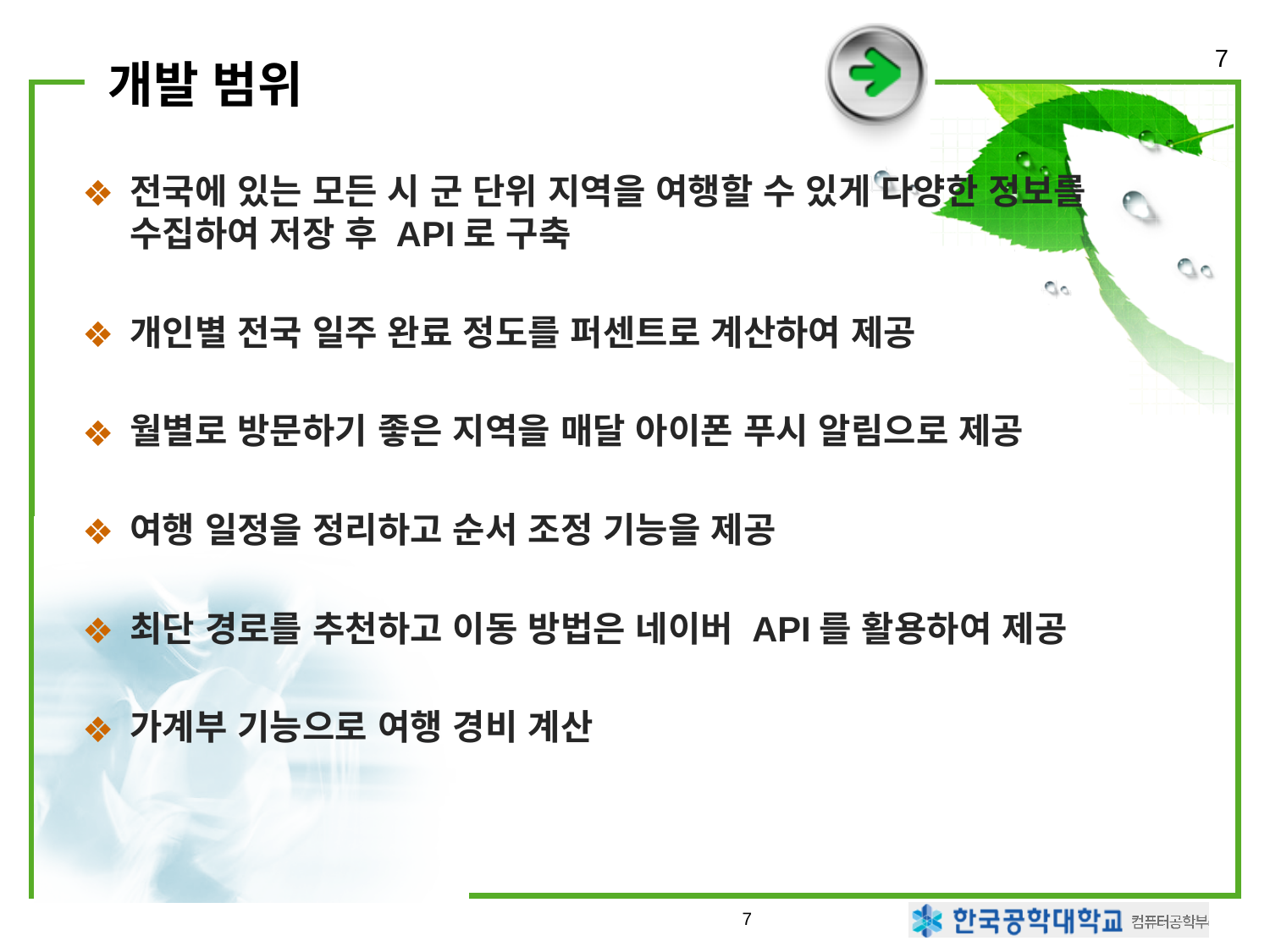

7
# 개발 범위

전국에 있는 모든 시 군 단위 지역을 여행할 수 있게 다양한 정보를 수집하여 저장 후 API로 구축

개인별 전국 일주 완료 정도를 퍼센트로 계산하여 제공

월별로 방문하기 좋은 지역을 매달 아이폰 푸시 알림으로 제공

여행 일정을 정리하고 순서 조정 기능을 제공

최단 경로를 추천하고 이동 방법은 네이버 API를 활용하여 제공

가계부 기능으로 여행 경비 계산